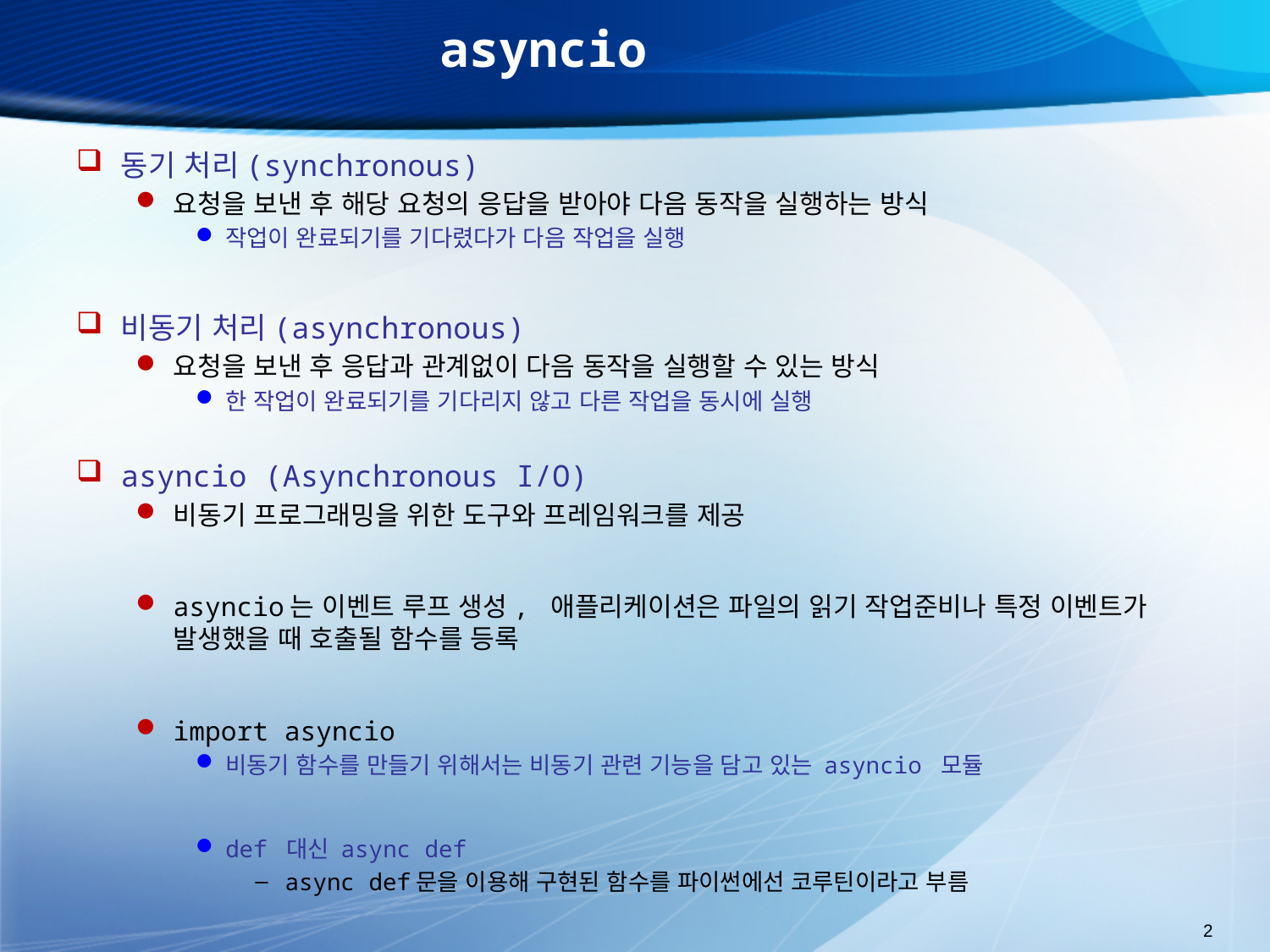

# asyncio
동기 처리(synchronous)
요청을 보낸 후 해당 요청의 응답을 받아야 다음 동작을 실행하는 방식
작업이 완료되기를 기다렸다가 다음 작업을 실행

비동기 처리(asynchronous)
요청을 보낸 후 응답과 관계없이 다음 동작을 실행할 수 있는 방식
한 작업이 완료되기를 기다리지 않고 다른 작업을 동시에 실행

asyncio (Asynchronous I/O)
비동기 프로그래밍을 위한 도구와 프레임워크를 제공

asyncio는 이벤트 루프 생성, 애플리케이션은 파일의 읽기 작업준비나 특정 이벤트가 발생했을 때 호출될 함수를 등록

import asyncio
비동기 함수를 만들기 위해서는 비동기 관련 기능을 담고 있는 asyncio 모듈

def 대신 async def
async def문을 이용해 구현된 함수를 파이썬에선 코루틴이라고 부름